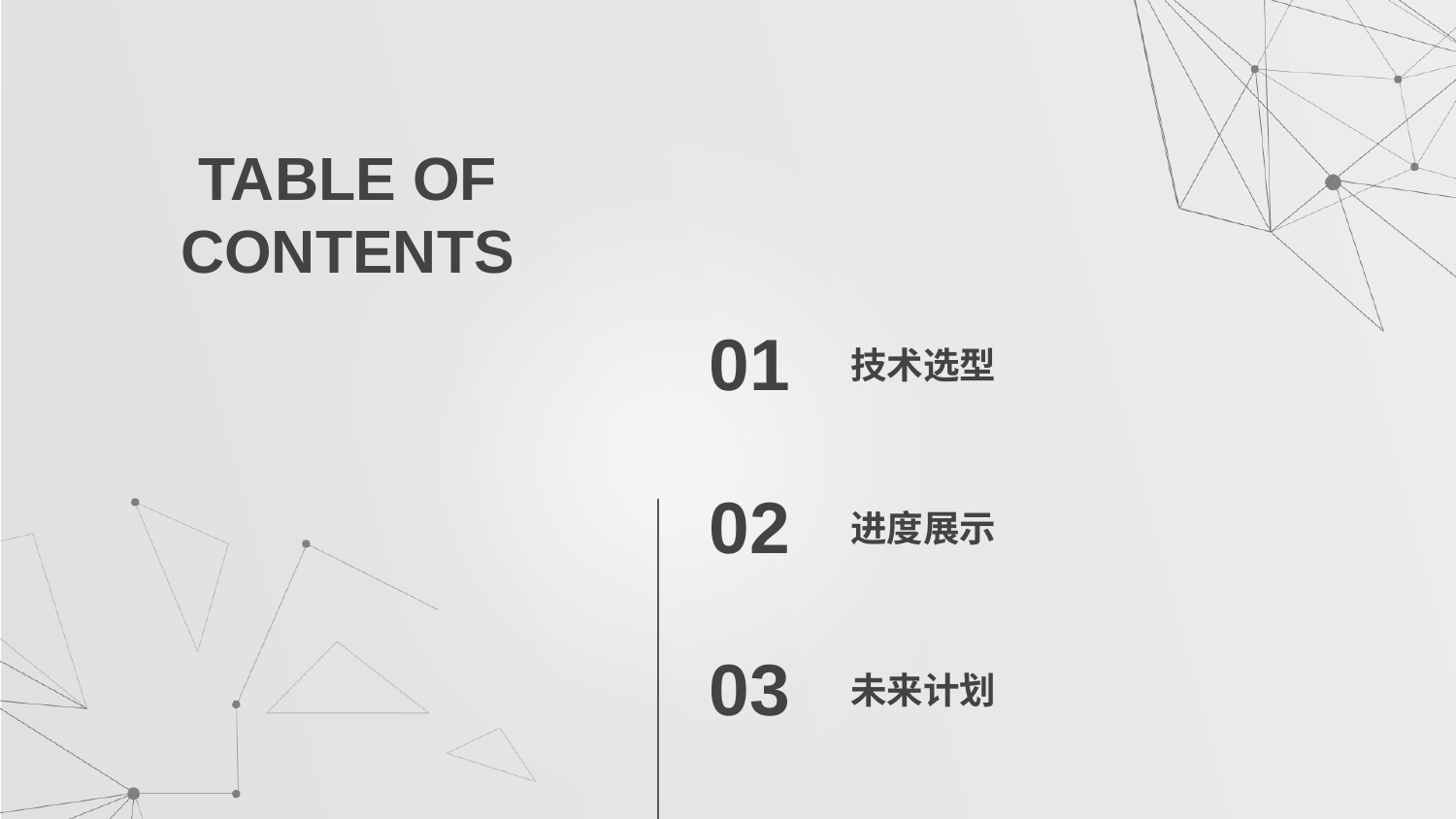

# TABLE OF CONTENTS
技术选型
01
进度展示
02
未来计划
03